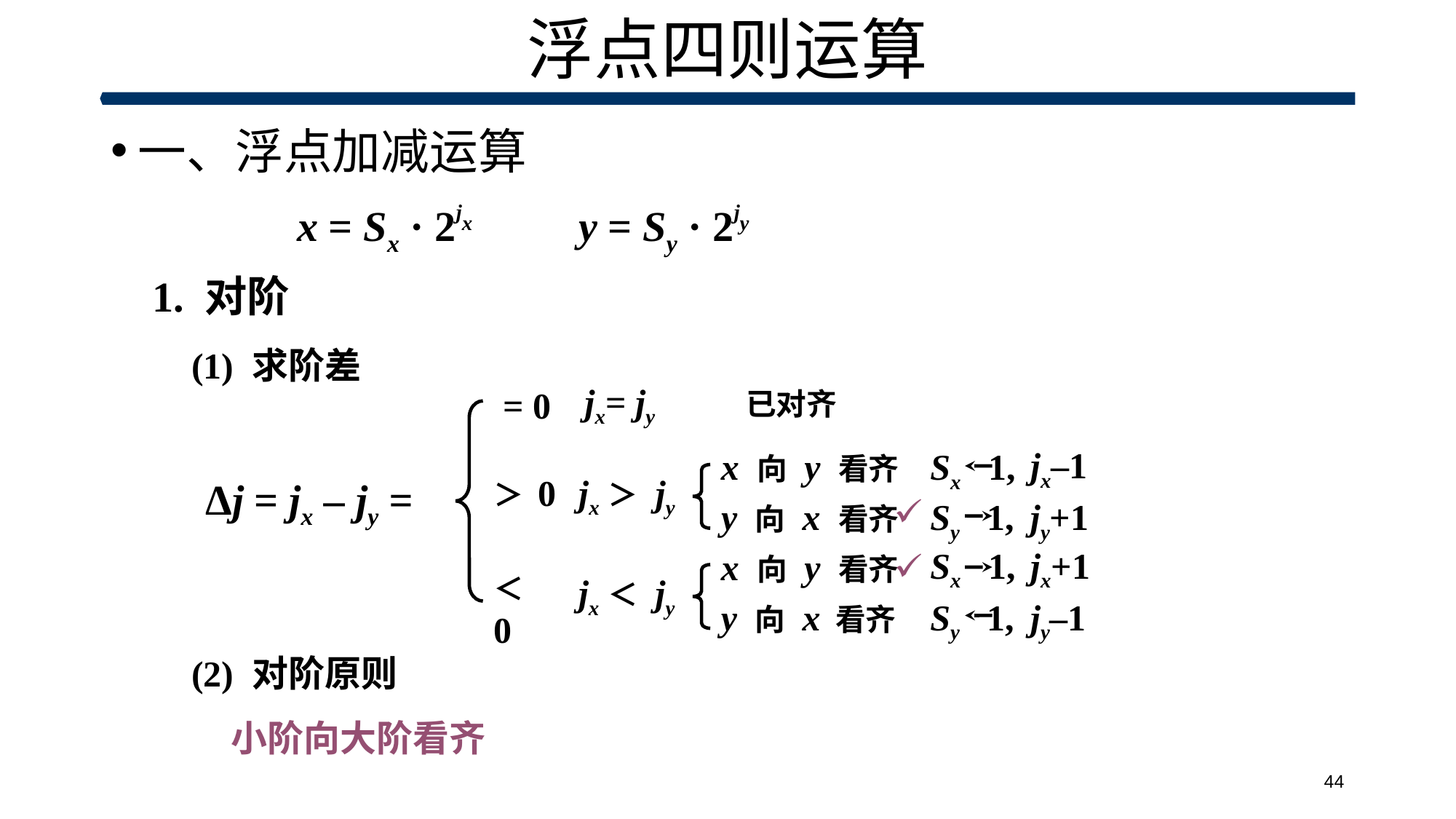

# 浮点四则运算
一、浮点加减运算

x = Sx · 2jx
y = Sy · 2jy
1. 对阶
(1) 求阶差
jx= jy           已对齐
= 0
＞ 0
＜ 0

jx–1
x 向 y 看齐
Sx   1,

jx＞ jy
Δj = jx – jy =
y 向 x 看齐
Sy   1,

jy+1

Sx   1,

jx+1
x 向 y 看齐

jx＜ jy
y 向 x 看齐
Sy   1,

jy–1
(2) 对阶原则
小阶向大阶看齐
44